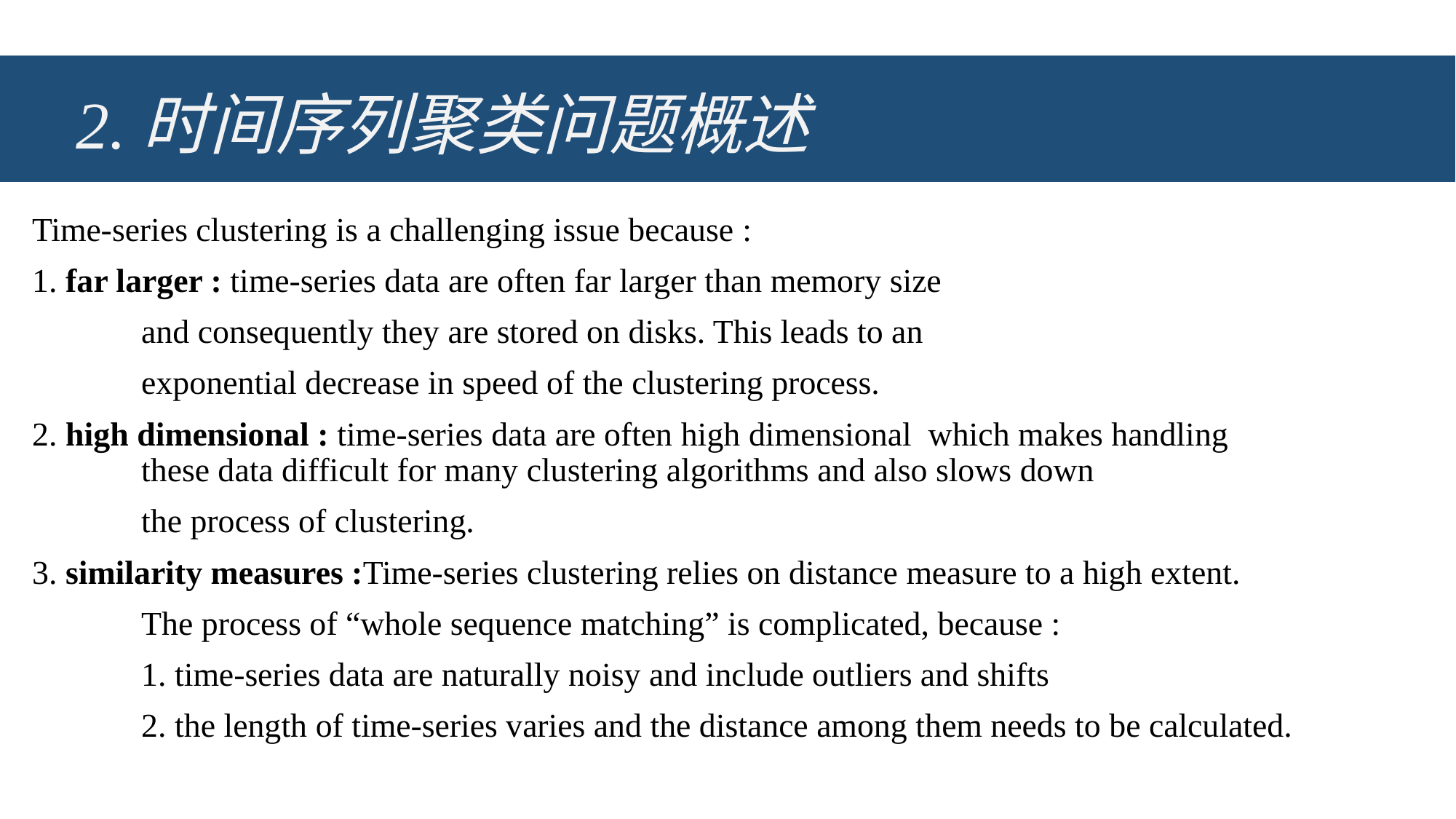

# 2.时间序列聚类问题概述

Time-series clustering is a challenging issue because :
1. far larger : time-series data are often far larger than memory size
	and consequently they are stored on disks. This leads to an
	exponential decrease in speed of the clustering process.
2. high dimensional : time-series data are often high dimensional  which makes handling 	these data difficult for many clustering algorithms and also slows down
	the process of clustering.
3. similarity measures :Time-series clustering relies on distance measure to a high extent.
 	The process of “whole sequence matching” is complicated, because :
	1. time-series data are naturally noisy and include outliers and shifts
	2. the length of time-series varies and the distance among them needs to be calculated.